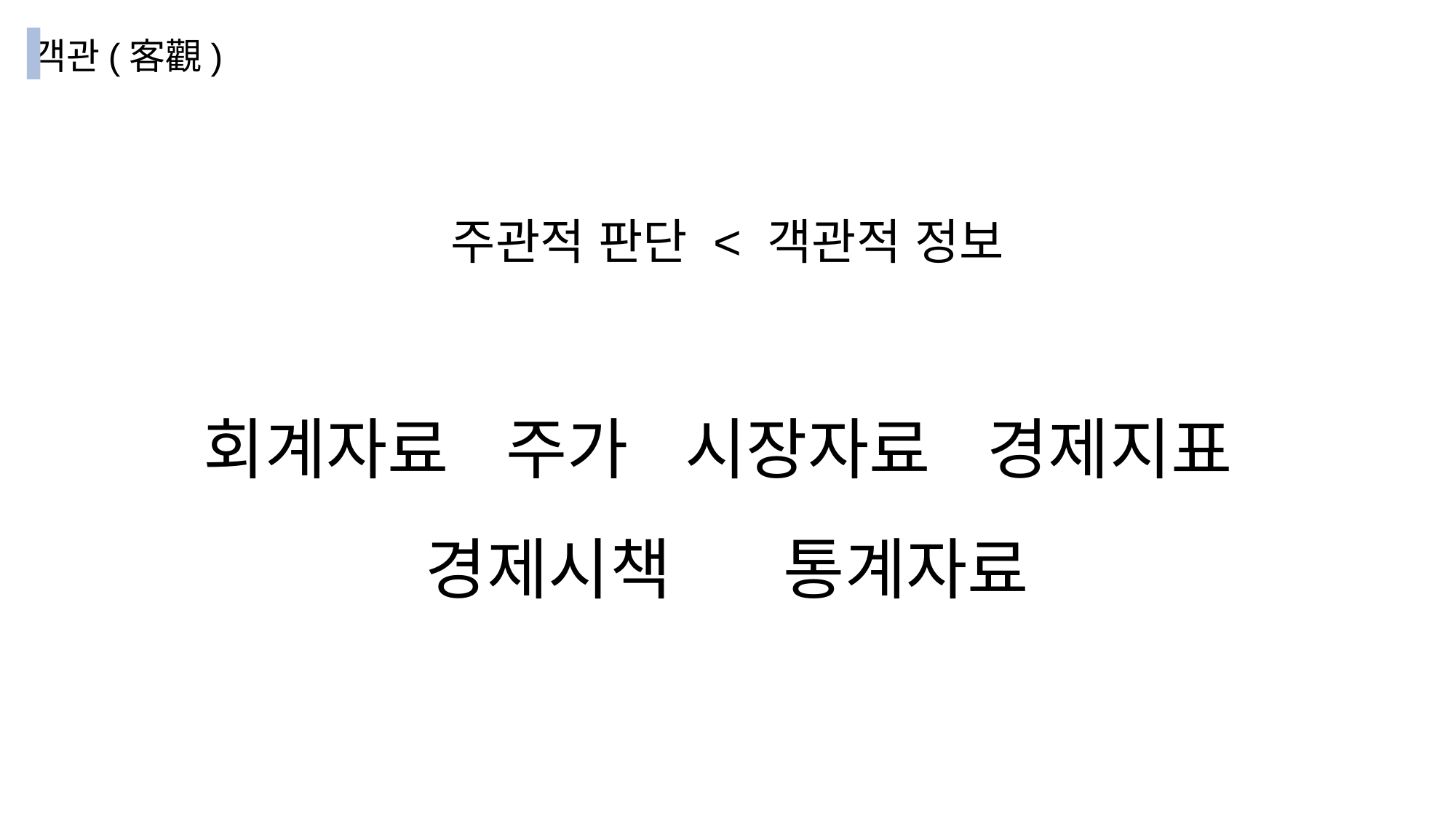

객관(客觀)
주관적 판단 < 객관적 정보
회계자료   주가   시장자료   경제지표
경제시책      통계자료